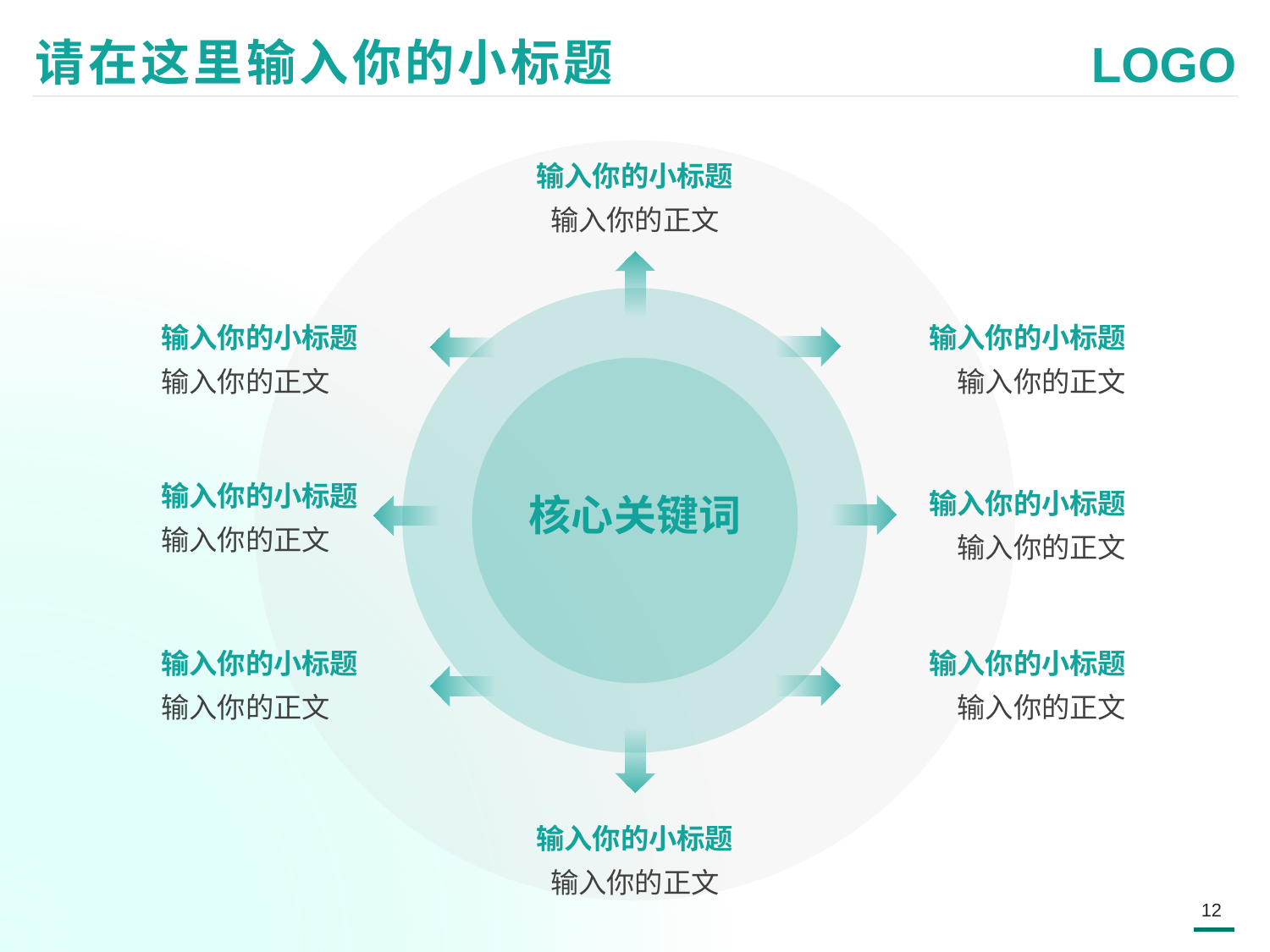

请在这里输入你的小标题

输入你的小标题
输入你的正文

输入你的小标题
输入你的正文
输入你的小标题
输入你的正文

输入你的小标题
输入你的正文
输入你的小标题
输入你的正文
核心关键词
输入你的小标题
输入你的正文
输入你的小标题
输入你的正文

输入你的小标题
输入你的正文